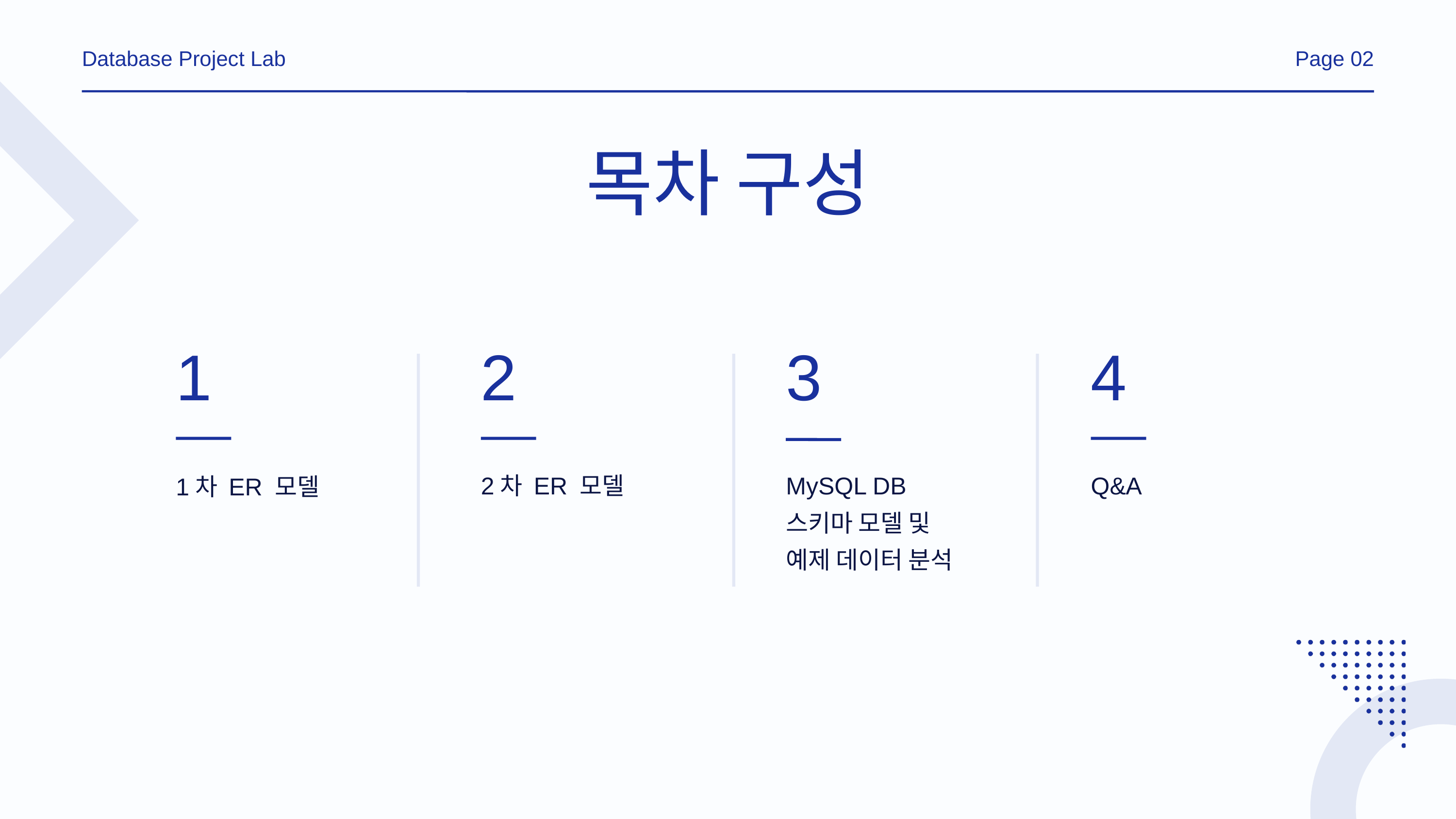

Database Project Lab
Page 02

목차 구성
1
2
3
4

2차 ER 모델
MySQL DB
스키마 모델 및
예제 데이터 분석
Q&A
1차 ER 모델